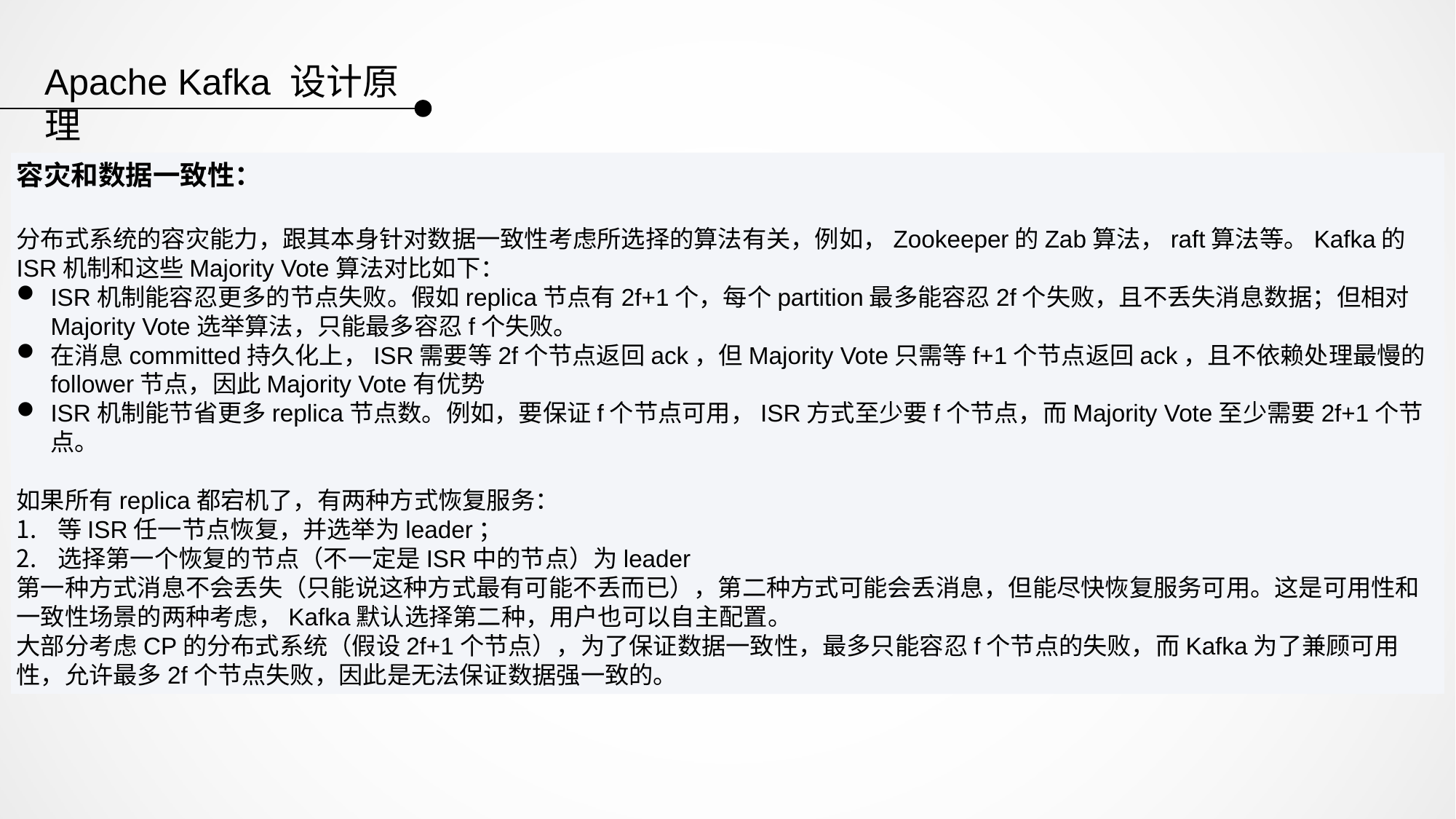

Apache Kafka 设计原理

容灾和数据一致性：

分布式系统的容灾能力，跟其本身针对数据一致性考虑所选择的算法有关，例如，Zookeeper的Zab算法，raft算法等。Kafka的ISR机制和这些Majority Vote算法对比如下：
ISR机制能容忍更多的节点失败。假如replica节点有2f+1个，每个partition最多能容忍2f个失败，且不丢失消息数据；但相对Majority Vote选举算法，只能最多容忍f个失败。
在消息committed持久化上，ISR需要等2f个节点返回ack，但Majority Vote只需等f+1个节点返回ack，且不依赖处理最慢的follower节点，因此Majority Vote有优势
ISR机制能节省更多replica节点数。例如，要保证f个节点可用，ISR方式至少要f个节点，而Majority Vote至少需要2f+1个节点。

如果所有replica都宕机了，有两种方式恢复服务：
等ISR任一节点恢复，并选举为leader；
选择第一个恢复的节点（不一定是ISR中的节点）为leader
第一种方式消息不会丢失（只能说这种方式最有可能不丢而已），第二种方式可能会丢消息，但能尽快恢复服务可用。这是可用性和一致性场景的两种考虑，Kafka默认选择第二种，用户也可以自主配置。
大部分考虑CP的分布式系统（假设2f+1个节点），为了保证数据一致性，最多只能容忍f个节点的失败，而Kafka为了兼顾可用性，允许最多2f个节点失败，因此是无法保证数据强一致的。